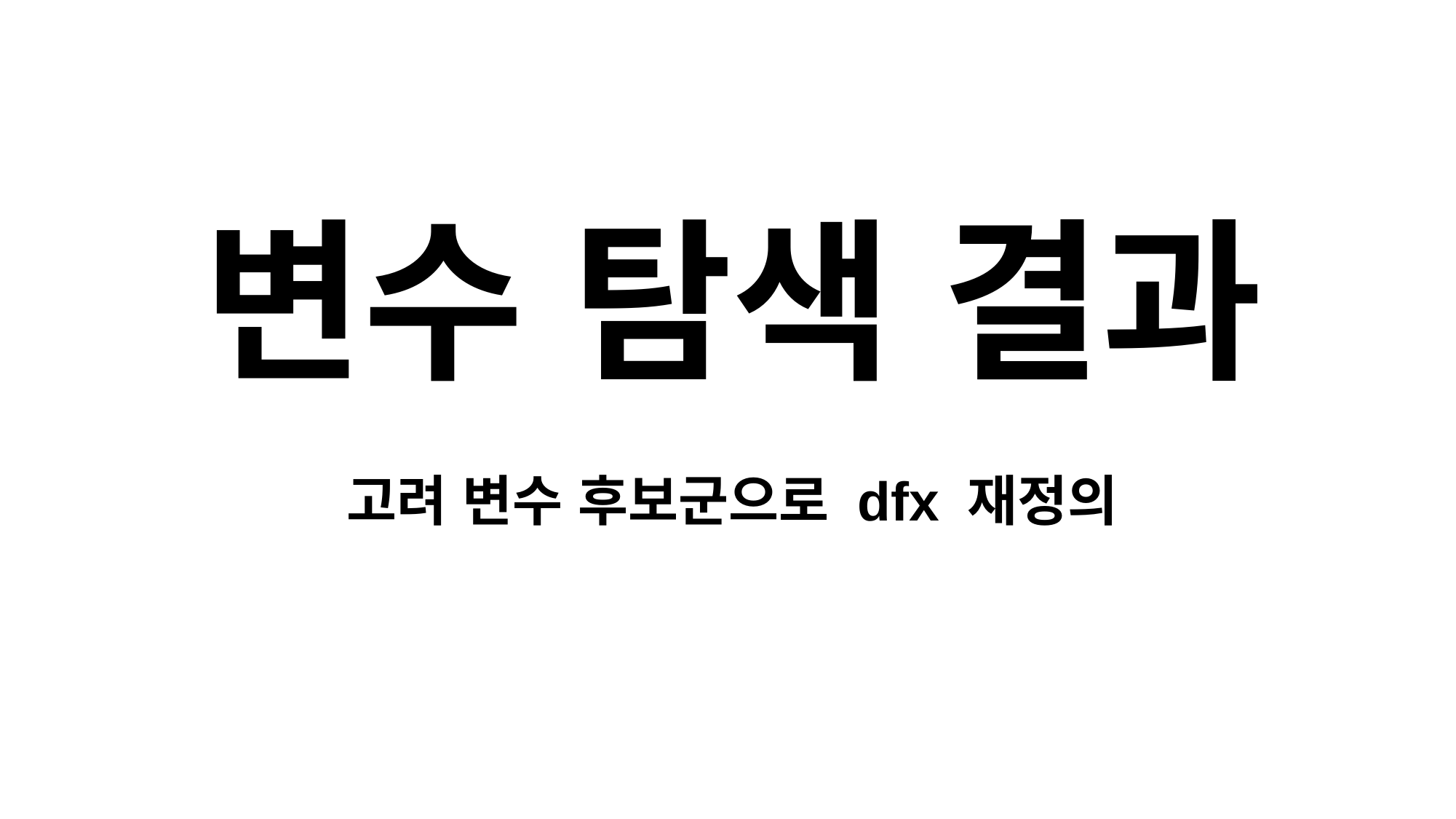

변수 탐색 결과

고려 변수 후보군으로 dfx 재정의